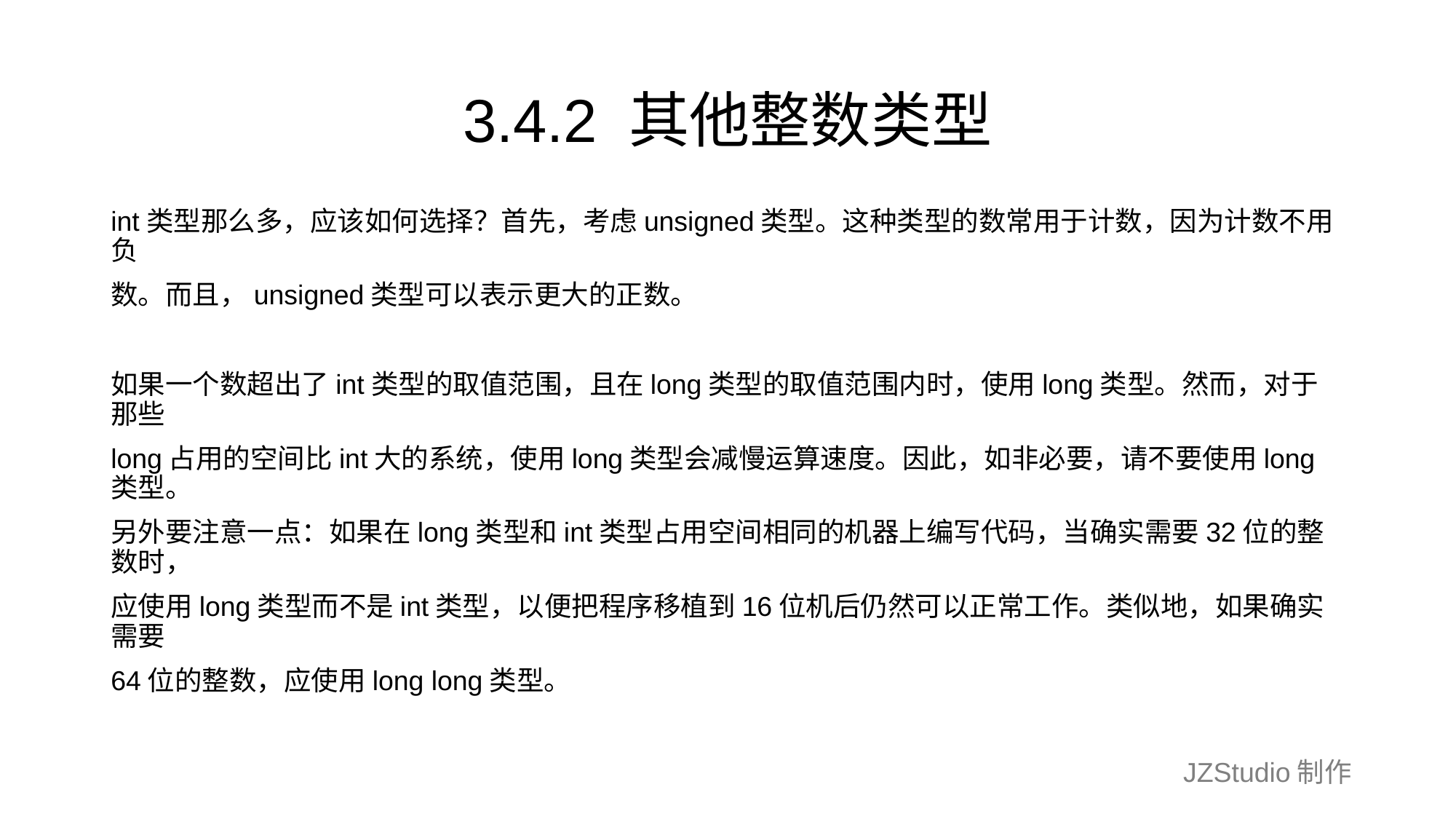

# 3.4.2 其他整数类型
int类型那么多，应该如何选择？首先，考虑unsigned类型。这种类型的数常用于计数，因为计数不用负
数。而且，unsigned类型可以表示更大的正数。

如果一个数超出了int类型的取值范围，且在long类型的取值范围内时，使用long类型。然而，对于那些
long占用的空间比int大的系统，使用long类型会减慢运算速度。因此，如非必要，请不要使用long类型。
另外要注意一点：如果在long类型和int类型占用空间相同的机器上编写代码，当确实需要32位的整数时，
应使用long类型而不是int类型，以便把程序移植到16位机后仍然可以正常工作。类似地，如果确实需要
64位的整数，应使用long long类型。